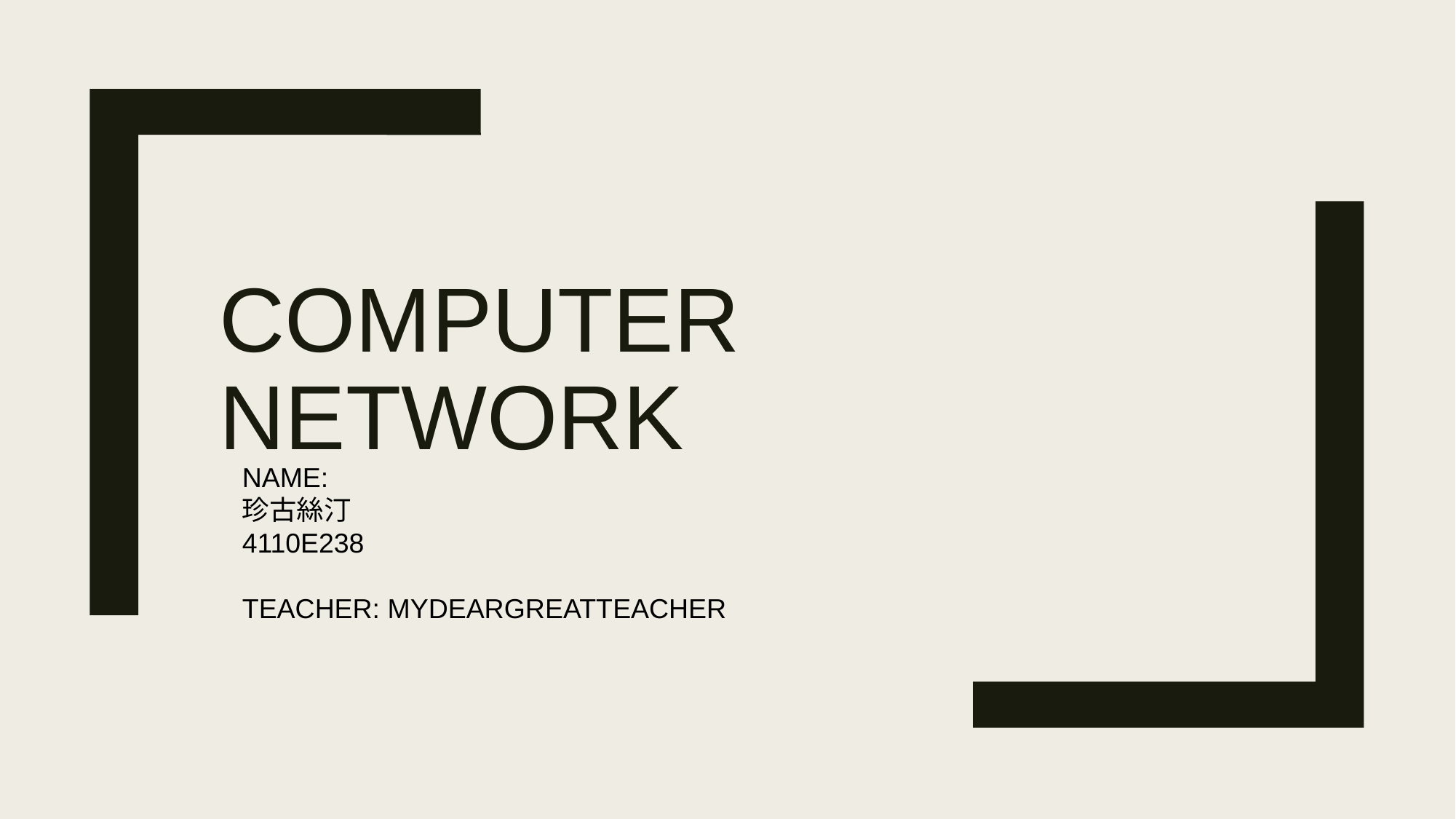

# COMPUTER NETWORK
NAME:
珍古絲汀
4110E238

TEACHER: MYDEARGREATTEACHER